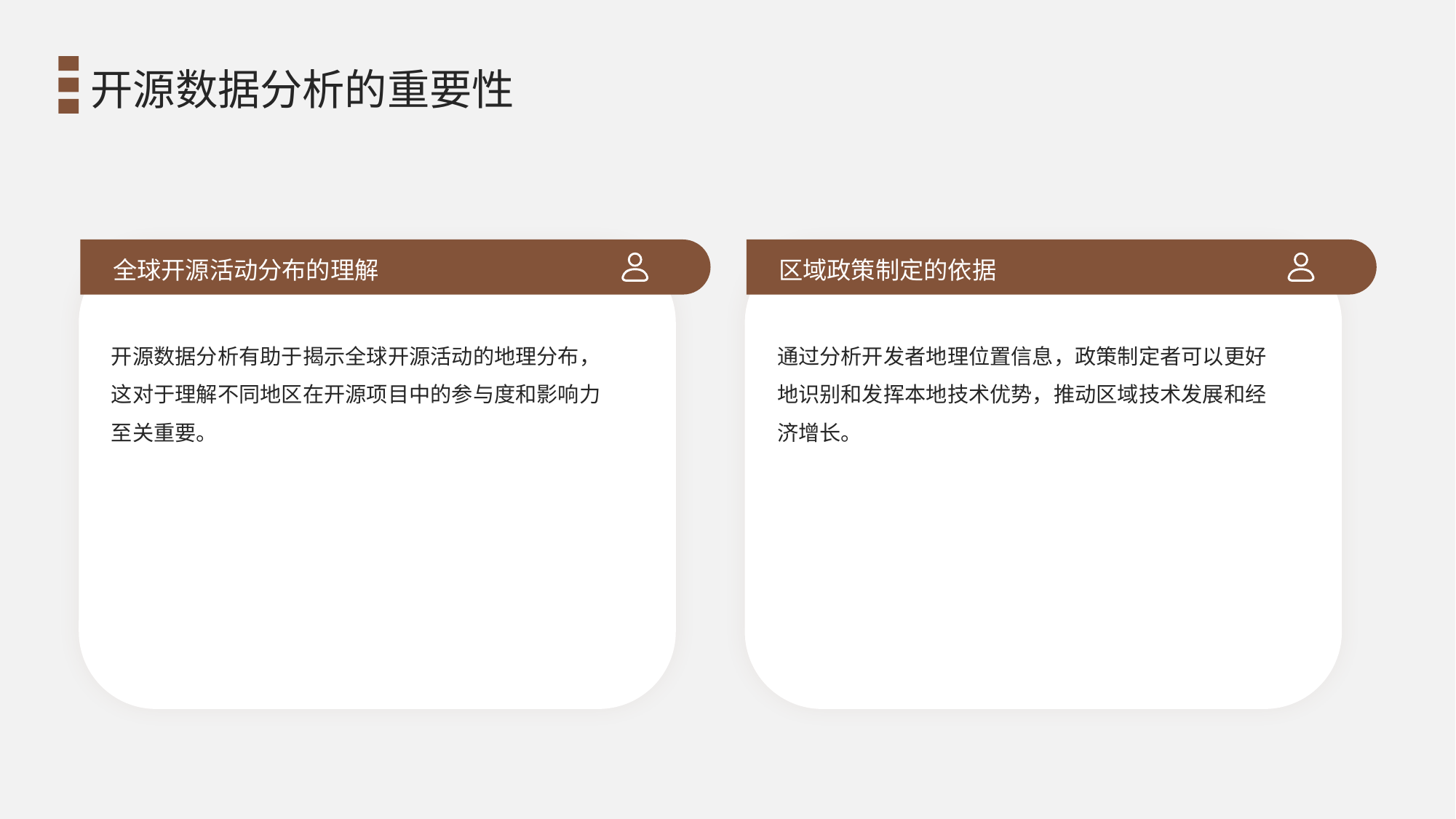

开源数据分析的重要性

全球开源活动分布的理解
区域政策制定的依据

开源数据分析有助于揭示全球开源活动的地理分布，这对于理解不同地区在开源项目中的参与度和影响力至关重要。
通过分析开发者地理位置信息，政策制定者可以更好地识别和发挥本地技术优势，推动区域技术发展和经济增长。